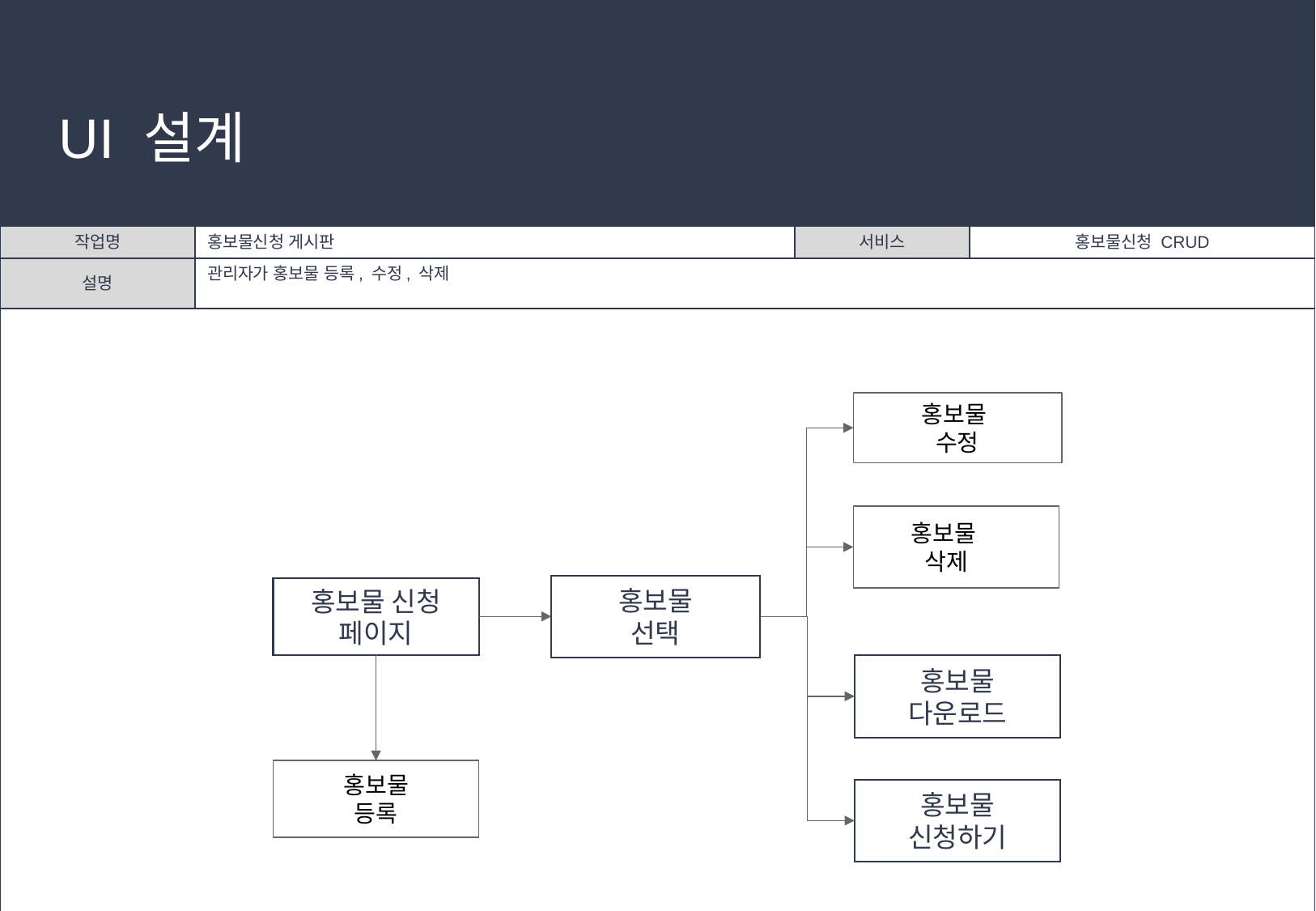

# UI 설계
| 작업명 | 홍보물신청 게시판 | 서비스 | 홍보물신청 CRUD |
| --- | --- | --- | --- |
| 설명 | 관리자가 홍보물 등록, 수정, 삭제 |  |  |
|  |  |  |  |
홍보물
수정
      홍보물
        삭제
홍보물
선택
홍보물 신청
페이지
홍보물
다운로드
홍보물
등록
홍보물
신청하기